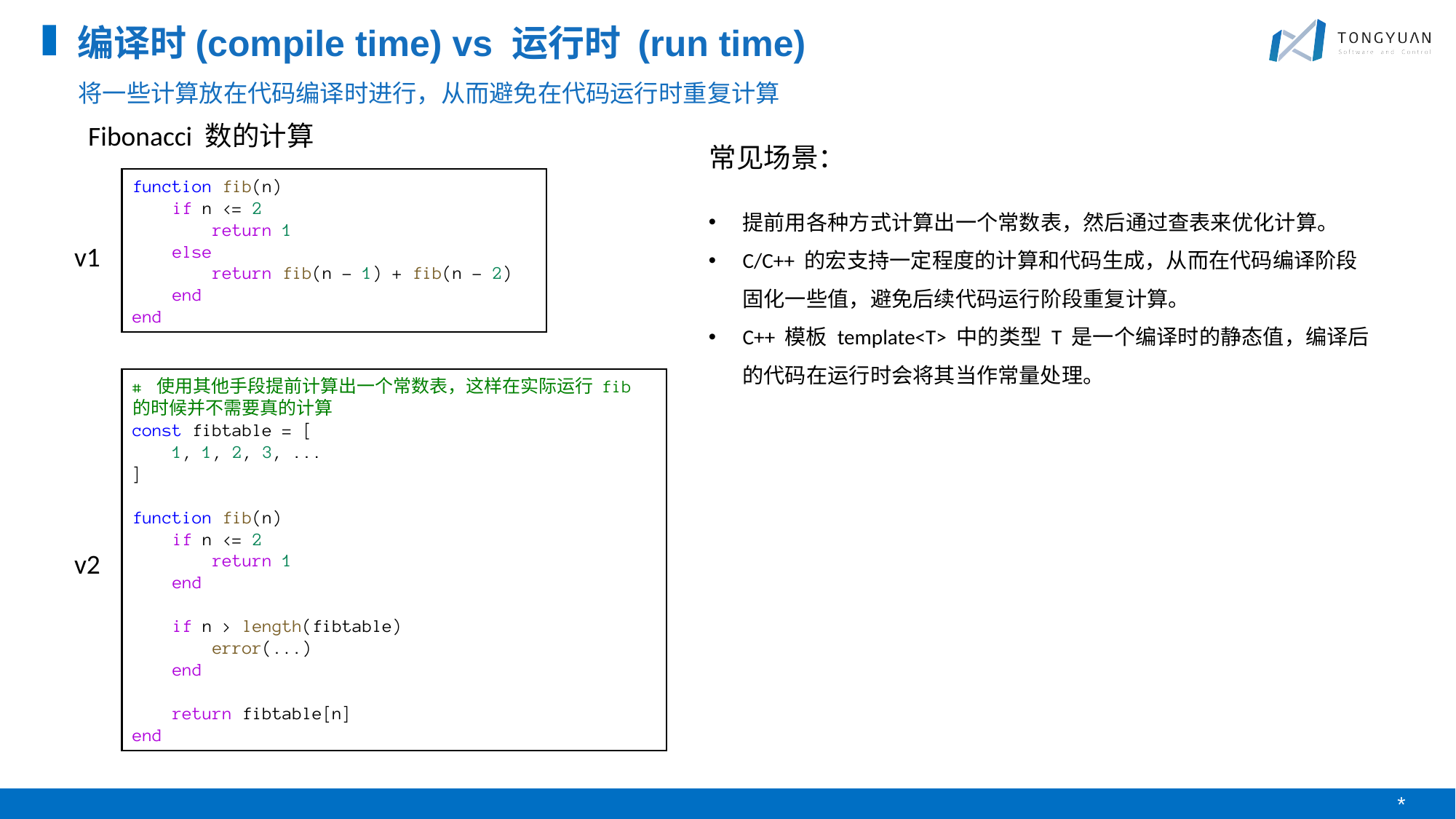

编译时(compile time) vs 运行时 (run time)
将一些计算放在代码编译时进行，从而避免在代码运行时重复计算
Fibonacci 数的计算
常见场景：
function fib(n)
    if n <= 2
        return 1
    else
        return fib(n - 1) + fib(n - 2)
    end
end
提前用各种方式计算出一个常数表，然后通过查表来优化计算。
C/C++ 的宏支持一定程度的计算和代码生成，从而在代码编译阶段固化一些值，避免后续代码运行阶段重复计算。
C++ 模板 template<T> 中的类型 T 是一个编译时的静态值，编译后的代码在运行时会将其当作常量处理。
v1
# 使用其他手段提前计算出一个常数表，这样在实际运行 fib 的时候并不需要真的计算
const fibtable = [
    1, 1, 2, 3, ...
]
function fib(n)
    if n <= 2
        return 1
    end
    if n > length(fibtable)
        error(...)
    end
    return fibtable[n]
end
v2
*